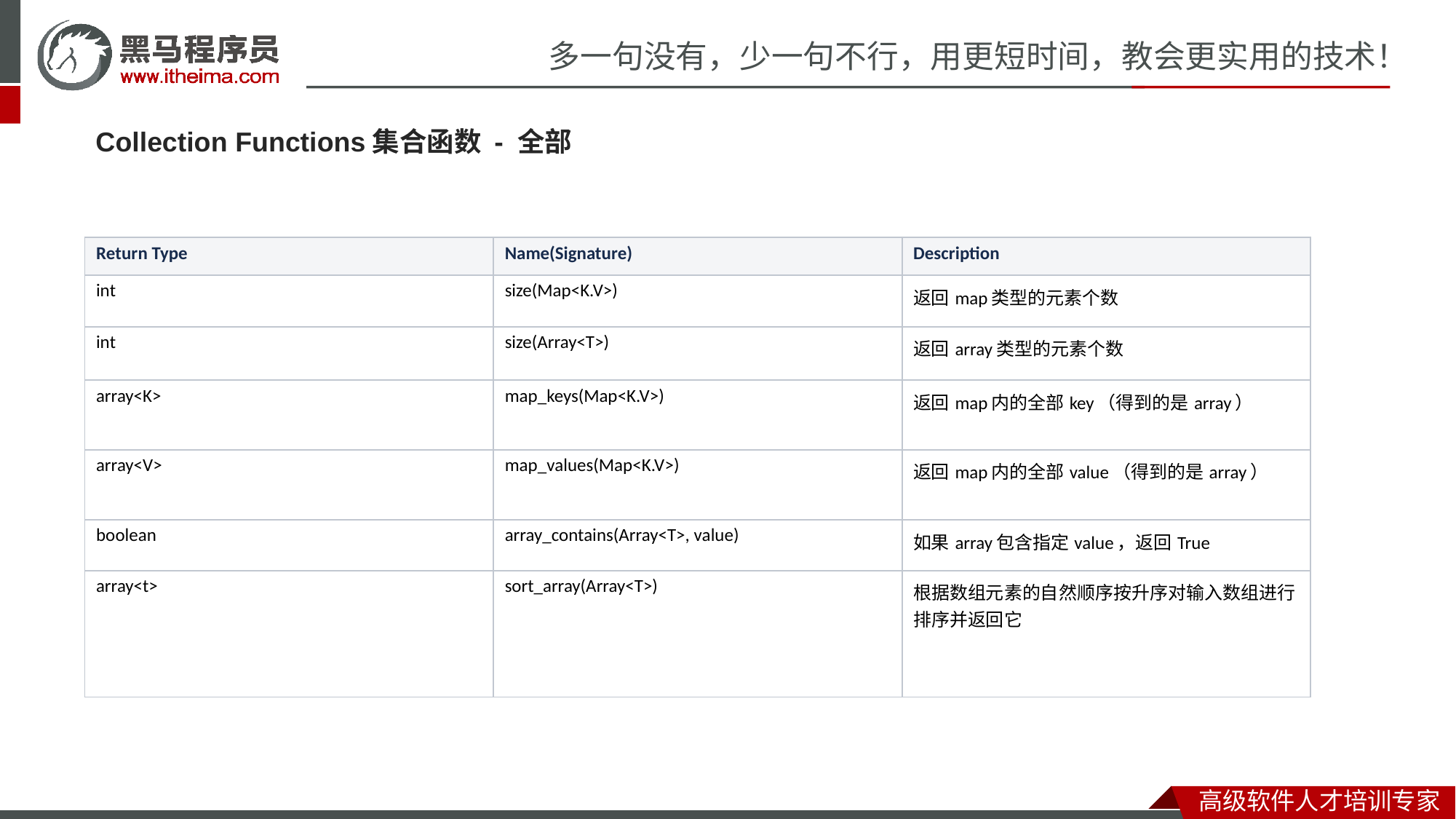

Collection Functions集合函数 - 全部
| Return Type | Name(Signature) | Description |
| --- | --- | --- |
| int | size(Map<K.V>) | 返回map类型的元素个数 |
| int | size(Array<T>) | 返回array类型的元素个数 |
| array<K> | map\_keys(Map<K.V>) | 返回map内的全部key（得到的是array） |
| array<V> | map\_values(Map<K.V>) | 返回map内的全部value（得到的是array） |
| boolean | array\_contains(Array<T>, value) | 如果array包含指定value，返回True |
| array<t> | sort\_array(Array<T>) | 根据数组元素的自然顺序按升序对输入数组进行排序并返回它 |